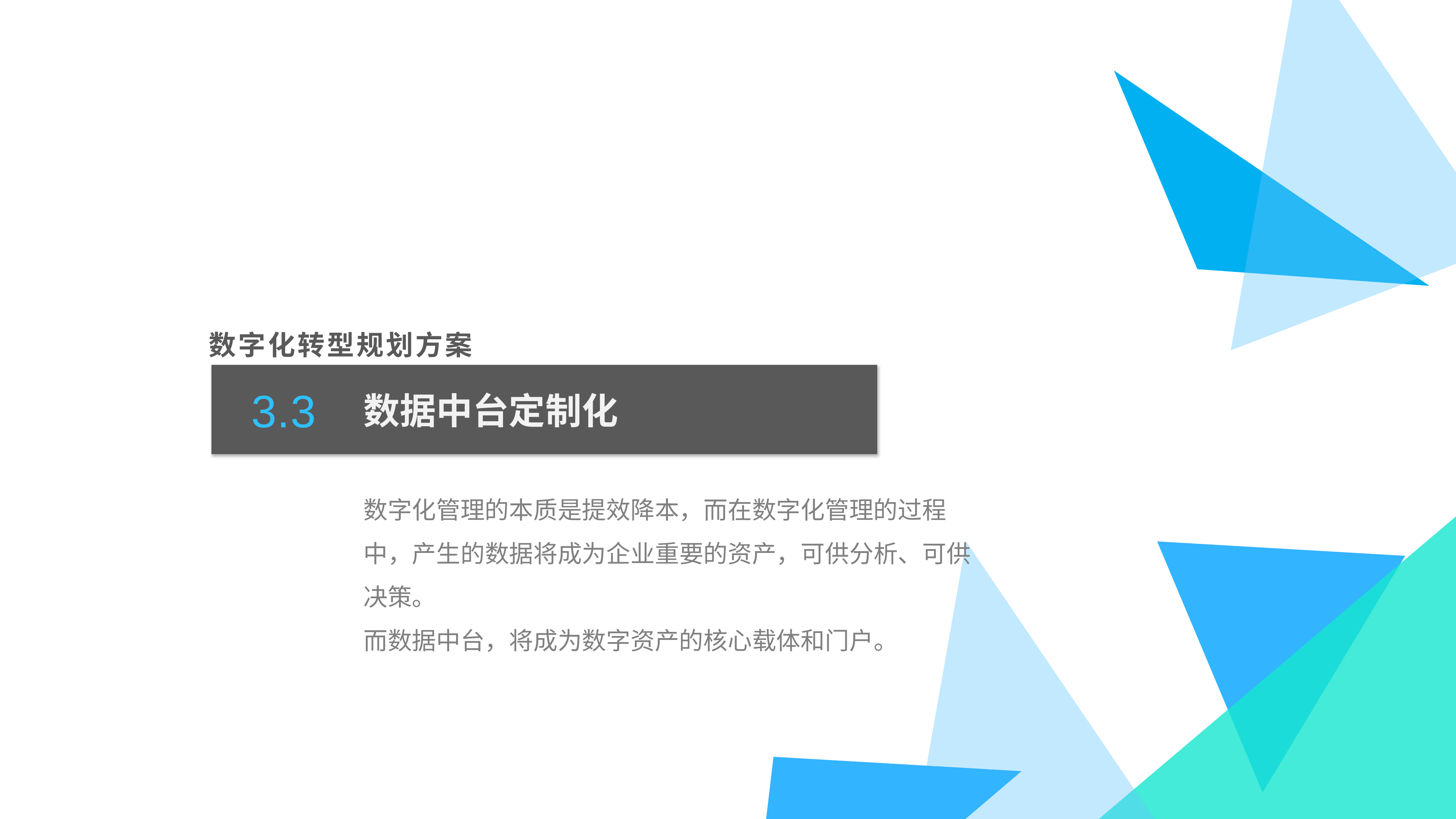

数字化转型规划方案

3.3
# 数据中台定制化
数字化管理的本质是提效降本，而在数字化管理的过程中，产生的数据将成为企业重要的资产，可供分析、可供决策。
而数据中台，将成为数字资产的核心载体和门户。